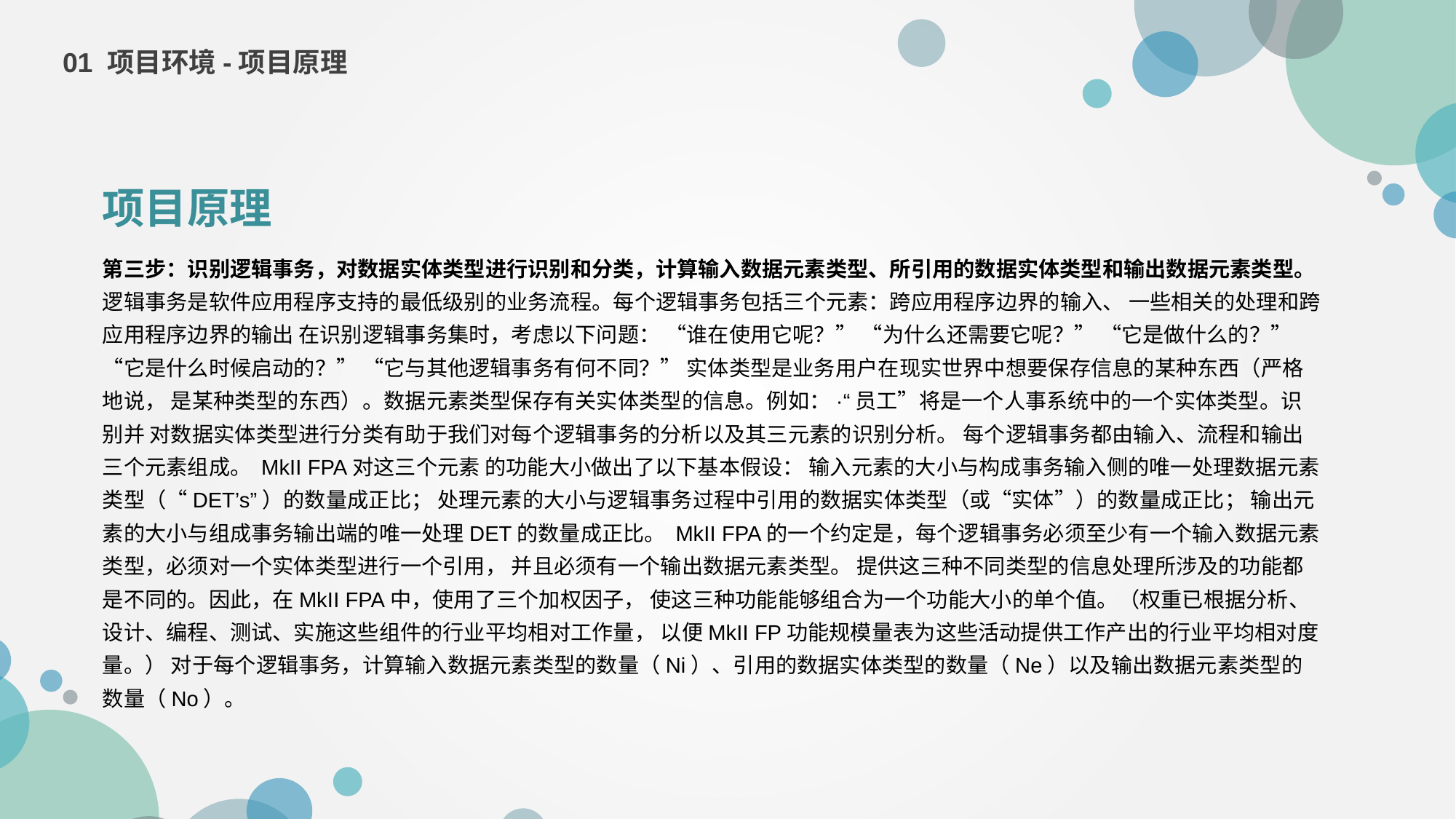

01 项目环境-项目原理
项目原理
第三步：识别逻辑事务，对数据实体类型进行识别和分类，计算输入数据元素类型、所引用的数据实体类型和输出数据元素类型。逻辑事务是软件应用程序支持的最低级别的业务流程。每个逻辑事务包括三个元素：跨应用程序边界的输入、 一些相关的处理和跨应用程序边界的输出 在识别逻辑事务集时，考虑以下问题： “谁在使用它呢？” “为什么还需要它呢？” “它是做什么的？” “它是什么时候启动的？” “它与其他逻辑事务有何不同？” 实体类型是业务用户在现实世界中想要保存信息的某种东西（严格地说， 是某种类型的东西）。数据元素类型保存有关实体类型的信息。例如：·“员工”将是一个人事系统中的一个实体类型。识别并 对数据实体类型进行分类有助于我们对每个逻辑事务的分析以及其三元素的识别分析。 每个逻辑事务都由输入、流程和输出三个元素组成。 MkII FPA对这三个元素 的功能大小做出了以下基本假设： 输入元素的大小与构成事务输入侧的唯一处理数据元素类型（“DET’s”）的数量成正比； 处理元素的大小与逻辑事务过程中引用的数据实体类型（或“实体”）的数量成正比； 输出元素的大小与组成事务输出端的唯一处理DET的数量成正比。 MkII FPA的一个约定是，每个逻辑事务必须至少有一个输入数据元素类型，必须对一个实体类型进行一个引用， 并且必须有一个输出数据元素类型。 提供这三种不同类型的信息处理所涉及的功能都是不同的。因此，在MkII FPA中，使用了三个加权因子， 使这三种功能能够组合为一个功能大小的单个值。（权重已根据分析、设计、编程、测试、实施这些组件的行业平均相对工作量， 以便MkII FP功能规模量表为这些活动提供工作产出的行业平均相对度量。） 对于每个逻辑事务，计算输入数据元素类型的数量（Ni）、引用的数据实体类型的数量（Ne）以及输出数据元素类型的数量（No）。